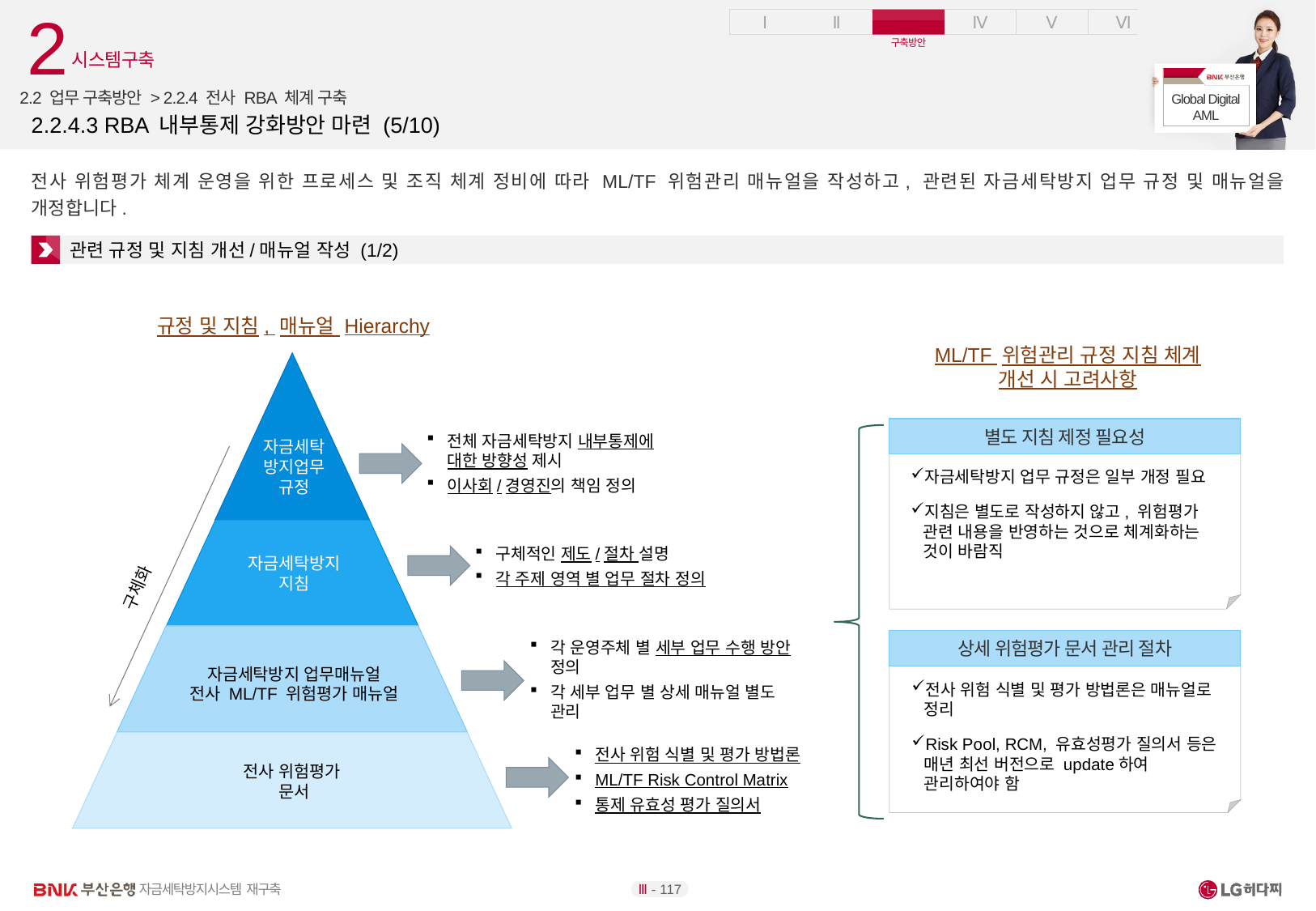

2
시스템구축
2.2 업무 구축방안 > 2.2.4 전사 RBA 체계 구축
# 2.2.4.3 RBA 내부통제 강화방안 마련 (5/10)
전사 위험평가 체계 운영을 위한 프로세스 및 조직 체계 정비에 따라 ML/TF 위험관리 매뉴얼을 작성하고, 관련된 자금세탁방지 업무 규정 및 매뉴얼을 개정합니다.
관련 규정 및 지침 개선/매뉴얼 작성 (1/2)

규정 및 지침, 매뉴얼 Hierarchy
ML/TF 위험관리 규정 지침 체계
개선 시 고려사항

별도 지침 제정 필요성

전체 자금세탁방지 내부통제에 대한 방향성 제시
이사회/경영진의 책임 정의
자금세탁
방지업무
규정

자금세탁방지 업무 규정은 일부 개정 필요
지침은 별도로 작성하지 않고, 위험평가 관련 내용을 반영하는 것으로 체계화하는 것이 바람직
구체적인 제도/절차 설명
각 주제 영역 별 업무 절차 정의

자금세탁방지
지침
구체화

상세 위험평가 문서 관리 절차

각 운영주체 별 세부 업무 수행 방안 정의
각 세부 업무 별 상세 매뉴얼 별도 관리

자금세탁방지 업무매뉴얼
전사 ML/TF 위험평가 매뉴얼
전사 위험 식별 및 평가 방법론은 매뉴얼로 정리
Risk Pool, RCM, 유효성평가 질의서 등은 매년 최선 버전으로 update하여 관리하여야 함

전사 위험 식별 및 평가 방법론
ML/TF Risk Control Matrix
통제 유효성 평가 질의서

전사 위험평가
문서
Ⅲ - 117